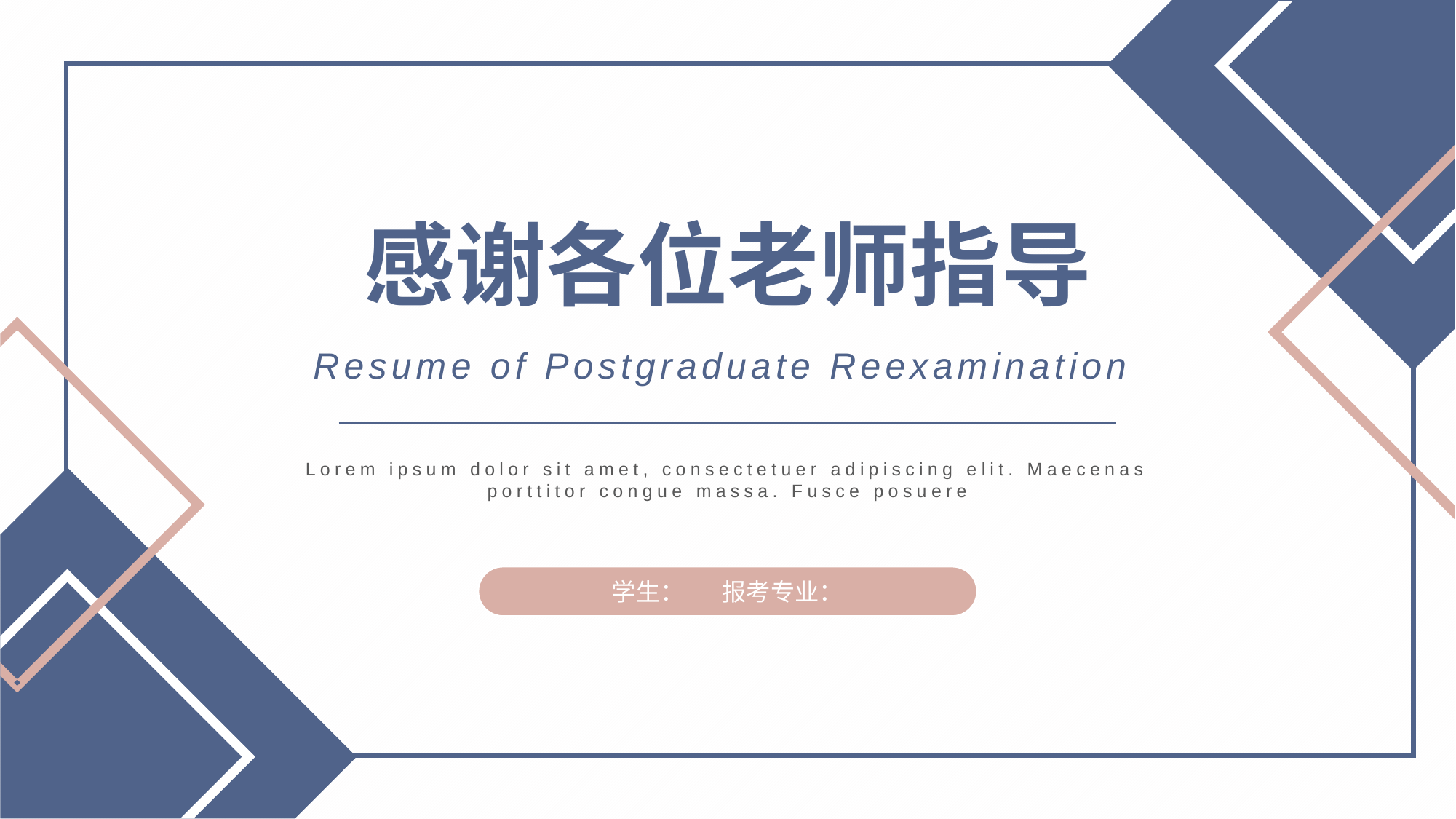

感谢各位老师指导
Resume of Postgraduate Reexamination
Lorem ipsum dolor sit amet, consectetuer adipiscing elit. Maecenas porttitor congue massa. Fusce posuere

学生：       报考专业：